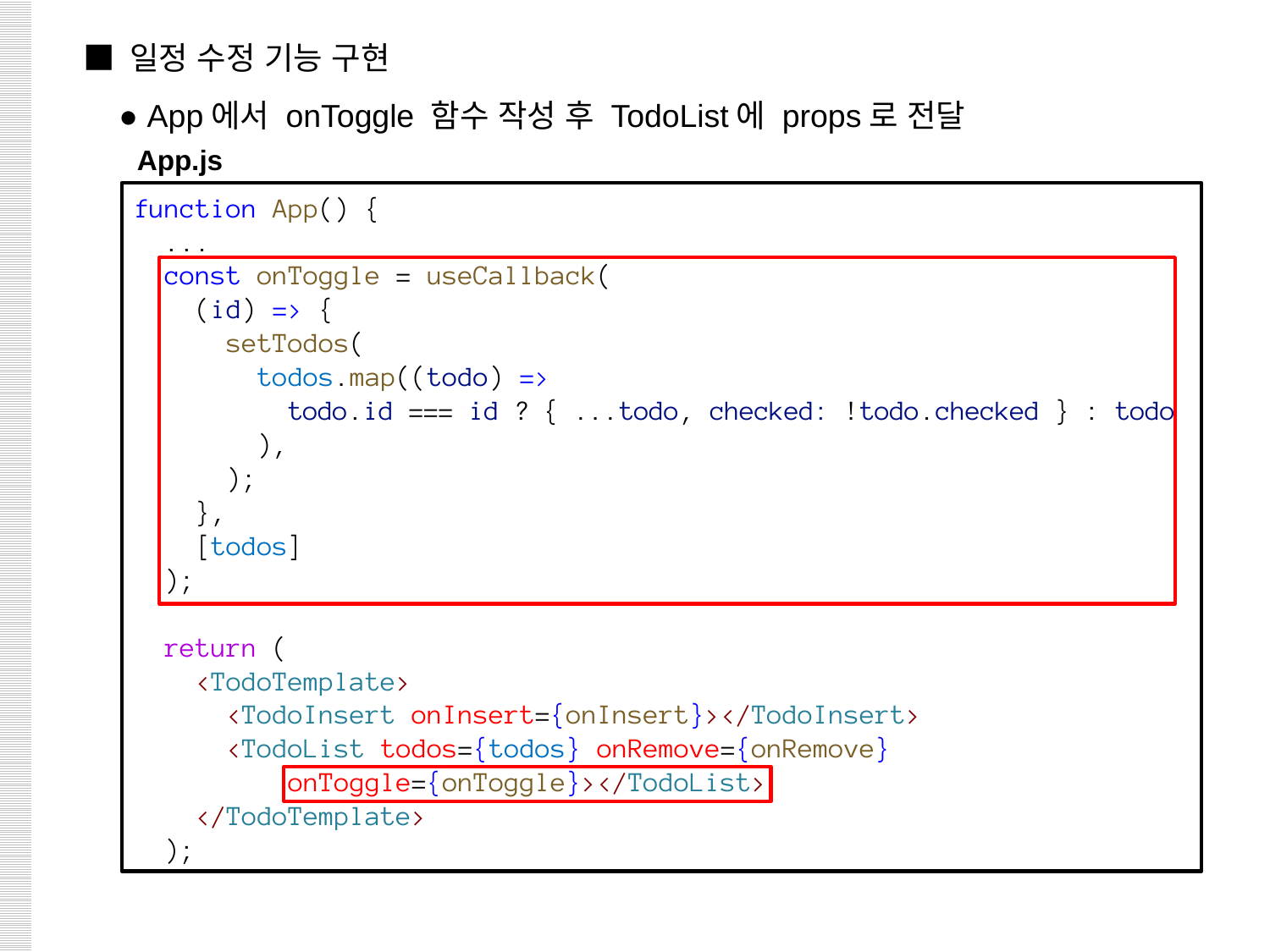

■ 일정 수정 기능 구현
    ● App에서 onToggle 함수 작성 후 TodoList에 props로 전달
App.js
function App() {
  ...
  const onToggle = useCallback(
    (id) => {
      setTodos(
        todos.map((todo) =>
          todo.id === id ? { ...todo, checked: !todo.checked } : todo
        ),
      );
    },
    [todos]
  );
  return (
    <TodoTemplate>
      <TodoInsert onInsert={onInsert}></TodoInsert>
      <TodoList todos={todos} onRemove={onRemove}
          onToggle={onToggle}></TodoList>
    </TodoTemplate>
  );